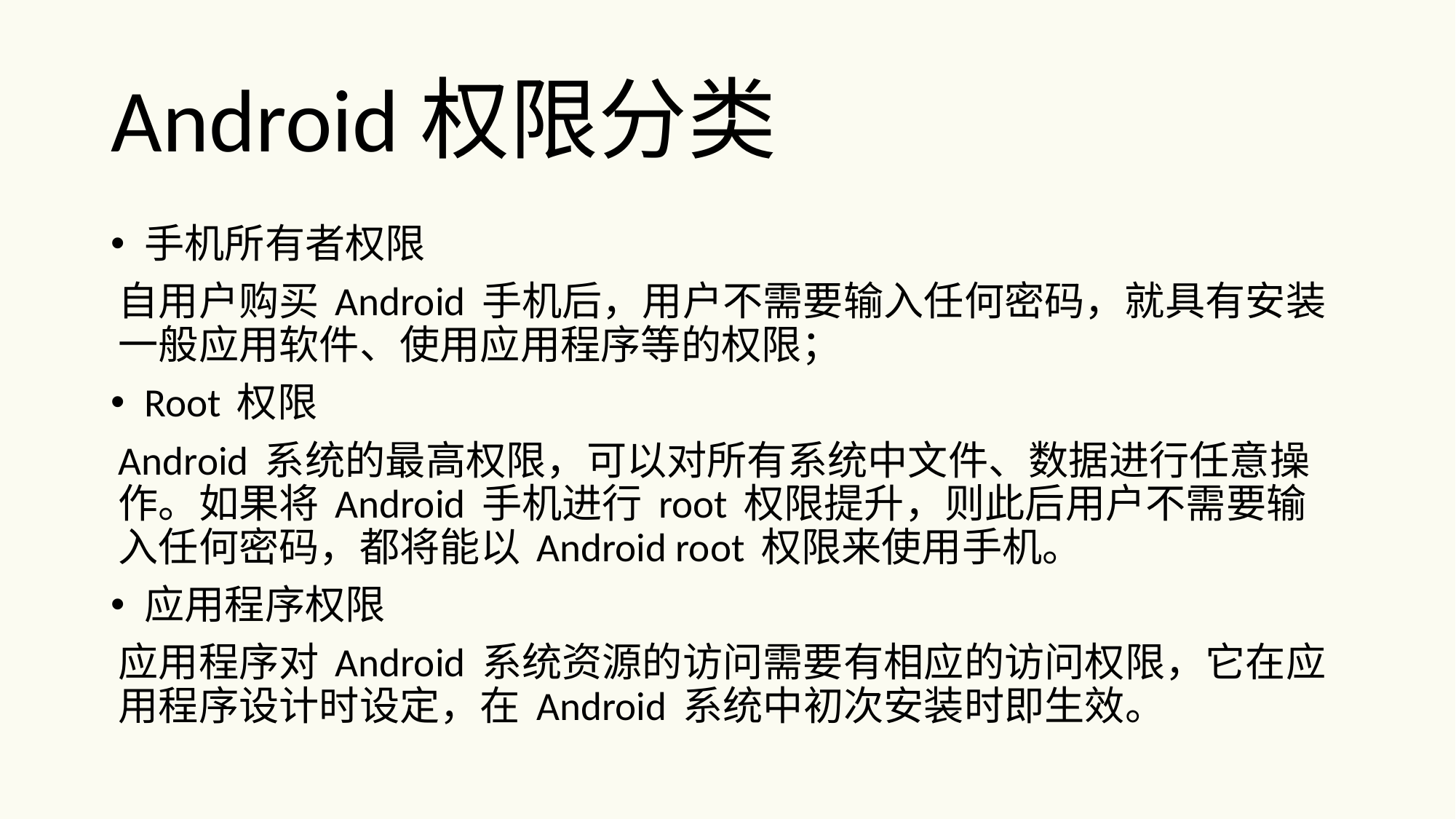

# Android权限分类
手机所有者权限
自用户购买 Android 手机后，用户不需要输入任何密码，就具有安装一般应用软件、使用应用程序等的权限；
Root 权限
Android 系统的最高权限，可以对所有系统中文件、数据进行任意操作。如果将 Android 手机进行 root 权限提升，则此后用户不需要输入任何密码，都将能以 Android root 权限来使用手机。
应用程序权限
应用程序对 Android 系统资源的访问需要有相应的访问权限，它在应用程序设计时设定，在 Android 系统中初次安装时即生效。